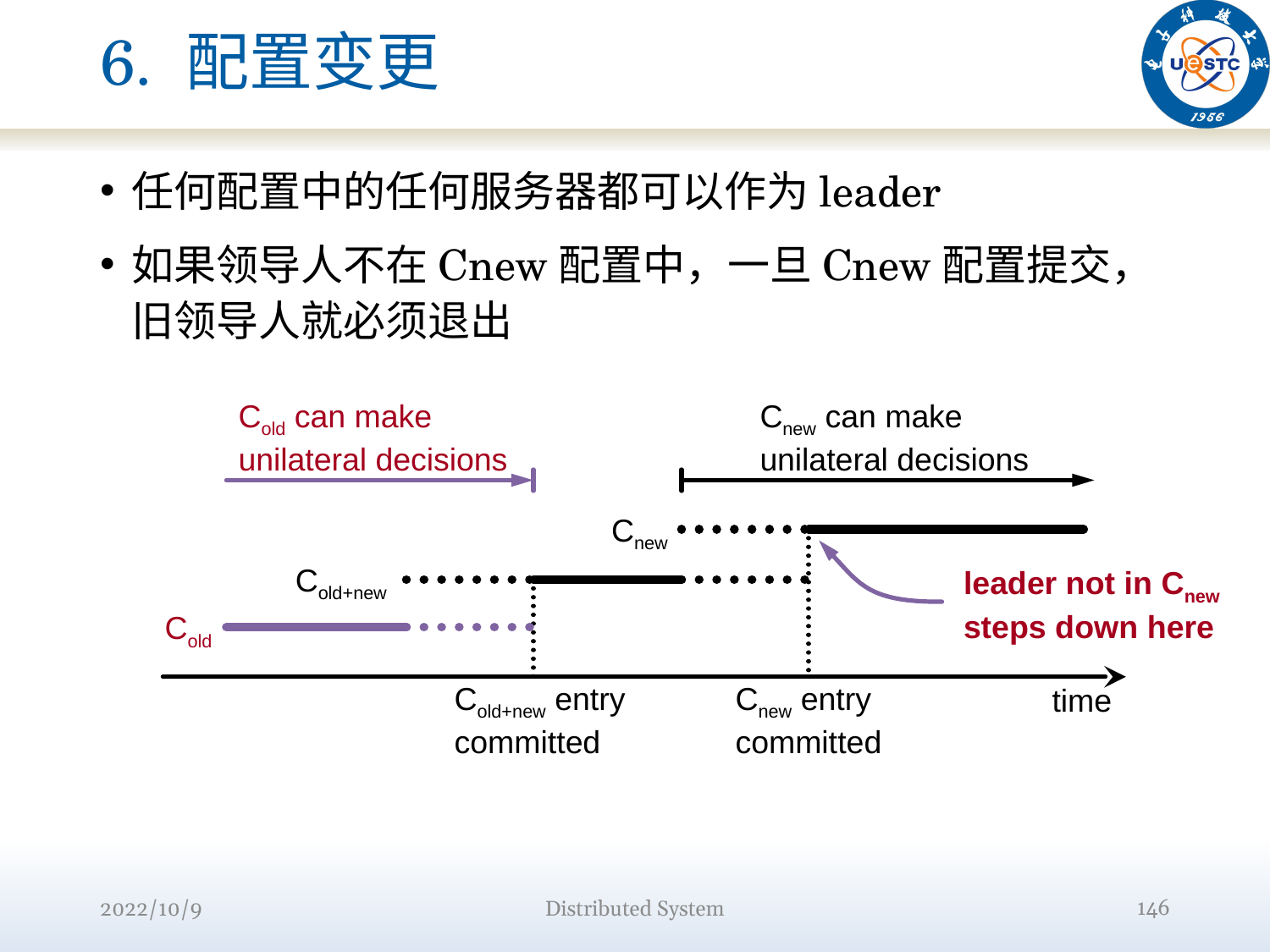

# 6. 配置变更
任何配置中的任何服务器都可以作为leader
如果领导人不在Cnew配置中，一旦Cnew配置提交，旧领导人就必须退出

Cold can make
unilateral decisions
Cnew can make
unilateral decisions
Cnew

Cold+new
leader not in Cnew
steps down here
Cold

Cold+new entry
committed
Cnew entry
committed
time
2022/10/9
Distributed System
146